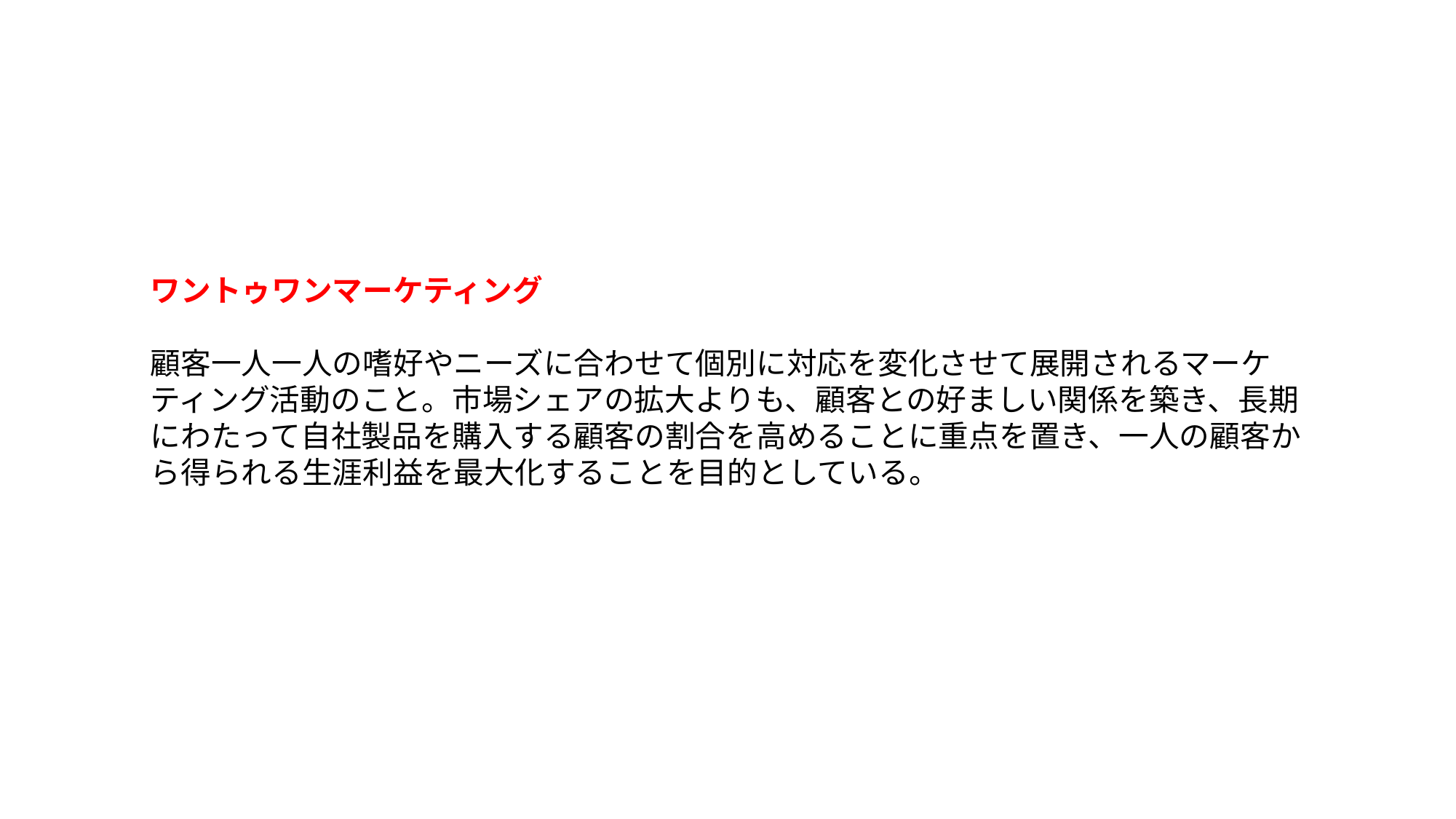

ワントゥワンマーケティング

顧客一人一人の嗜好やニーズに合わせて個別に対応を変化させて展開されるマーケティング活動のこと。市場シェアの拡大よりも、顧客との好ましい関係を築き、長期にわたって自社製品を購入する顧客の割合を高めることに重点を置き、一人の顧客から得られる生涯利益を最大化することを目的としている。